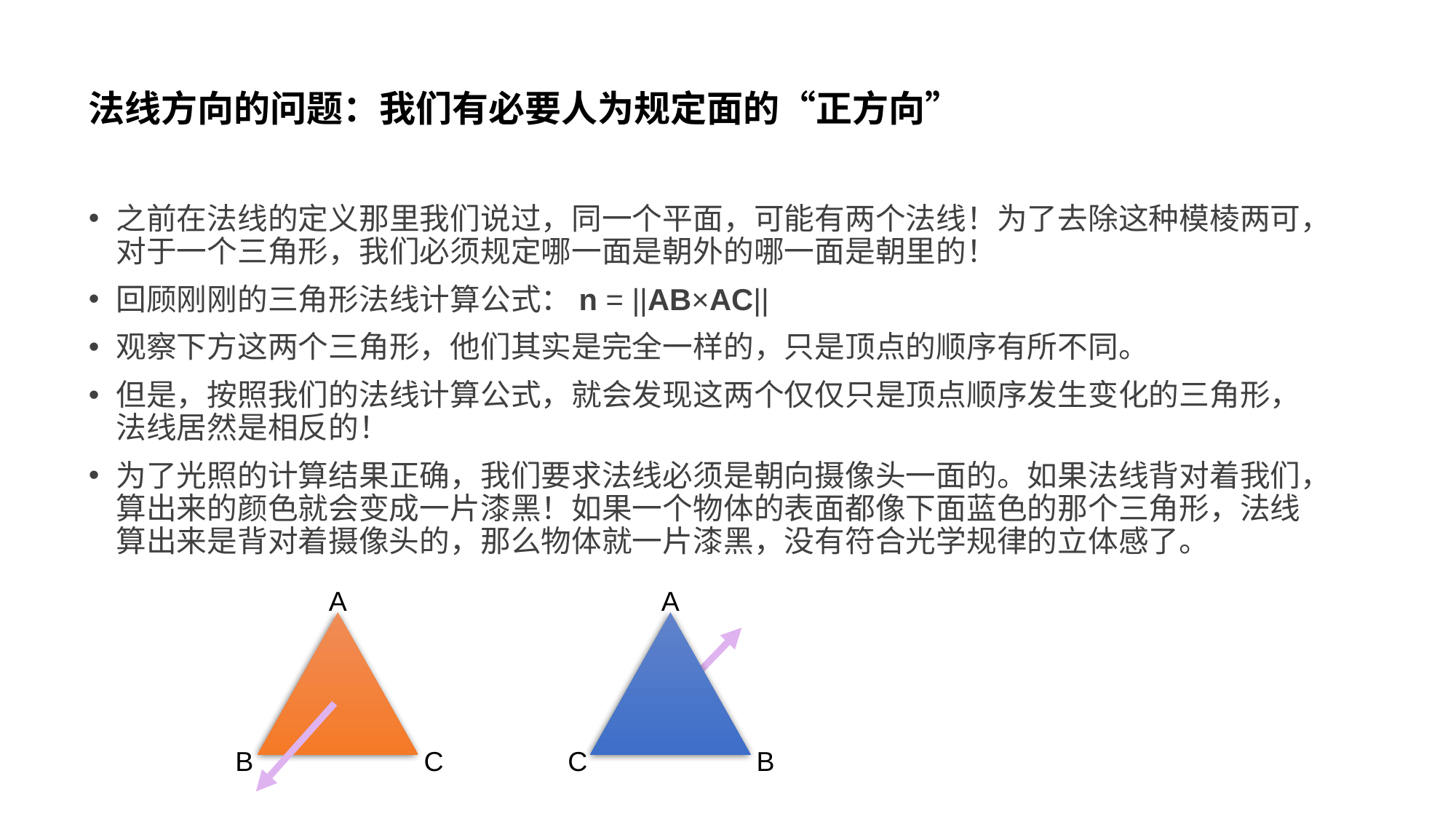

# 法线方向的问题：我们有必要人为规定面的“正方向”
之前在法线的定义那里我们说过，同一个平面，可能有两个法线！为了去除这种模棱两可，对于一个三角形，我们必须规定哪一面是朝外的哪一面是朝里的！
回顾刚刚的三角形法线计算公式：n = ||AB×AC||
观察下方这两个三角形，他们其实是完全一样的，只是顶点的顺序有所不同。
但是，按照我们的法线计算公式，就会发现这两个仅仅只是顶点顺序发生变化的三角形，法线居然是相反的！
为了光照的计算结果正确，我们要求法线必须是朝向摄像头一面的。如果法线背对着我们，算出来的颜色就会变成一片漆黑！如果一个物体的表面都像下面蓝色的那个三角形，法线算出来是背对着摄像头的，那么物体就一片漆黑，没有符合光学规律的立体感了。
A

C
B
A

B
C